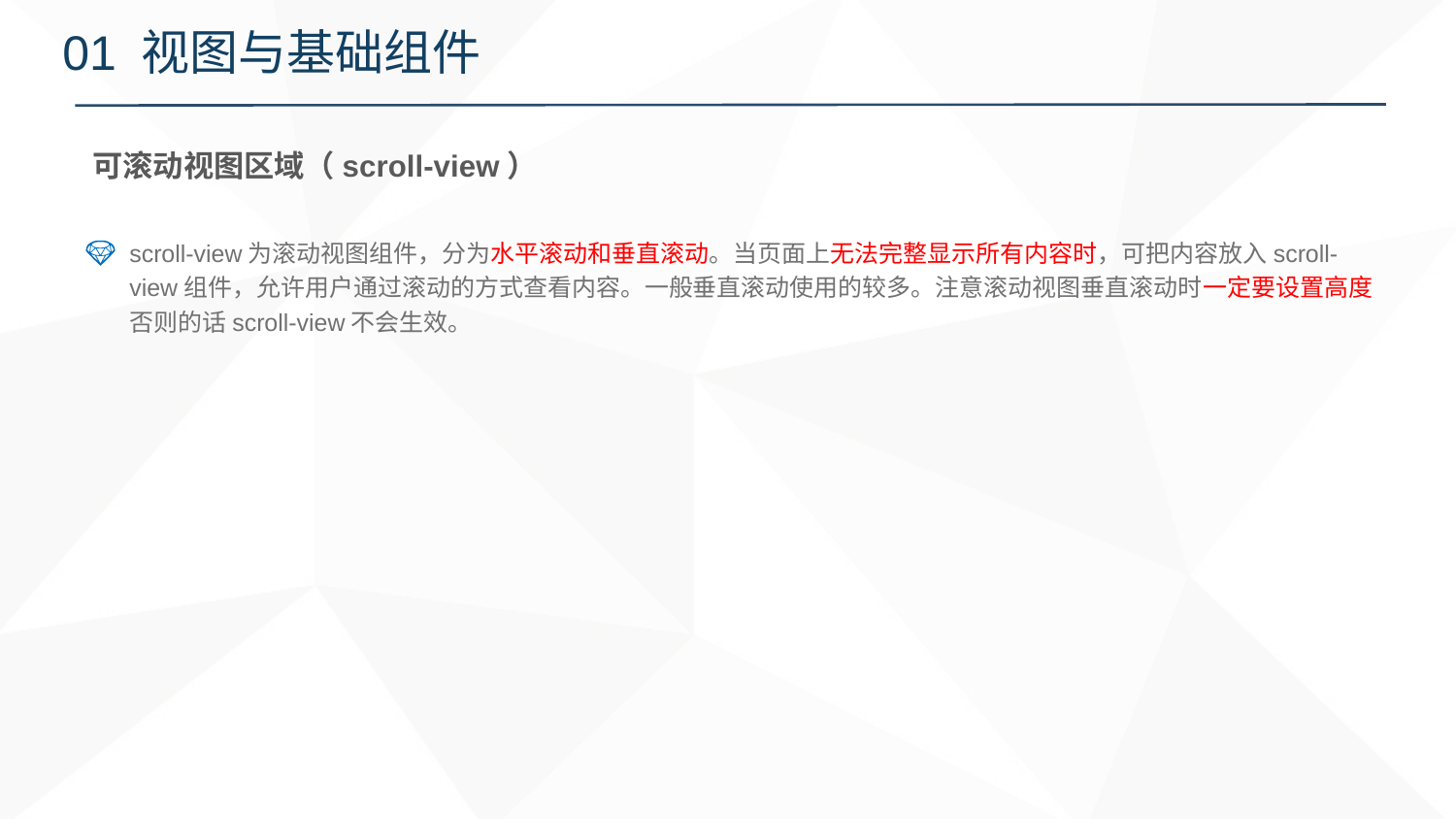

# 01 视图与基础组件
可滚动视图区域（scroll-view）
scroll-view为滚动视图组件，分为水平滚动和垂直滚动。当页面上无法完整显示所有内容时，可把内容放入scroll-view组件，允许用户通过滚动的方式查看内容。一般垂直滚动使用的较多。注意滚动视图垂直滚动时一定要设置高度否则的话scroll-view不会生效。